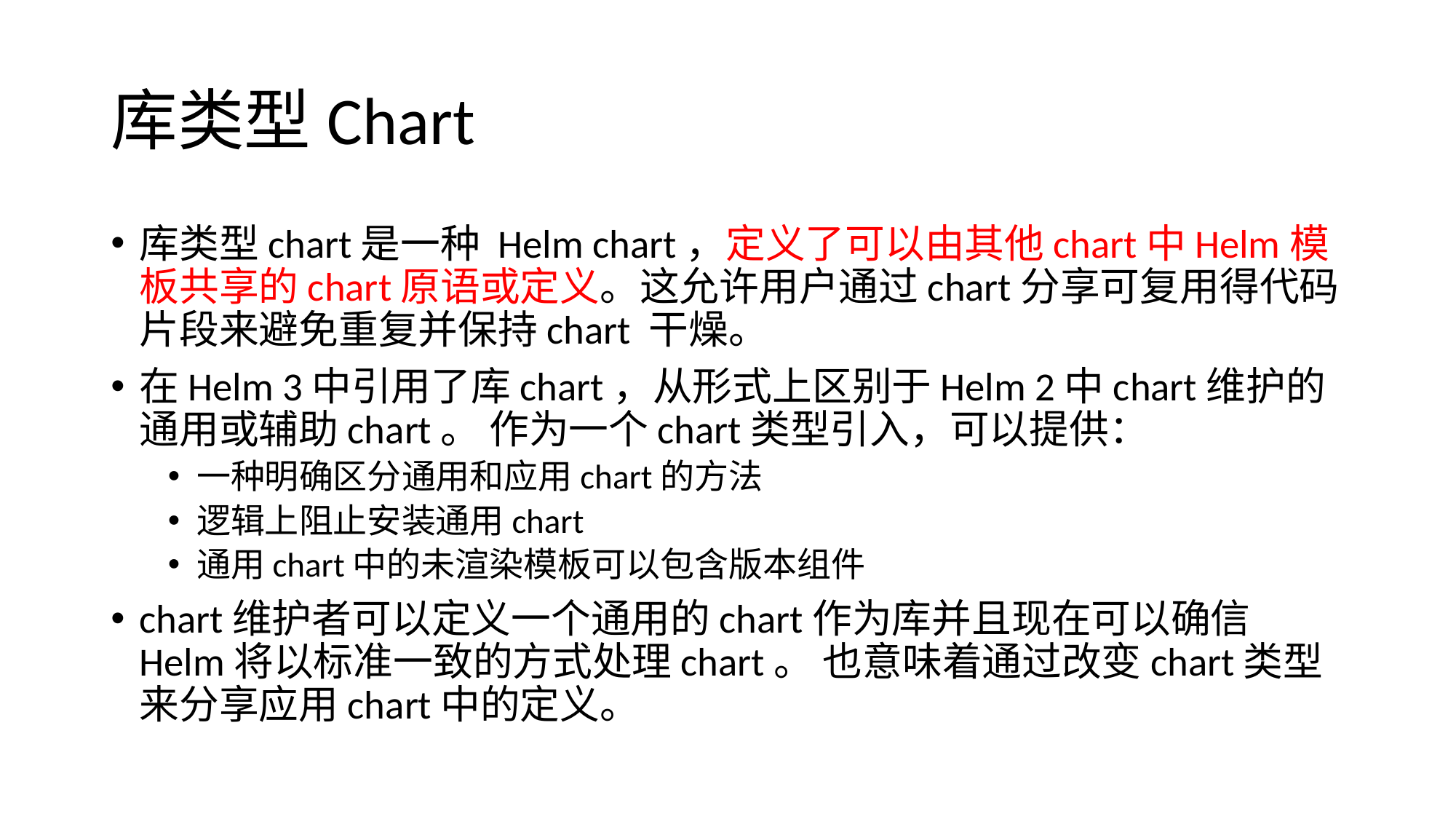

# 库类型Chart
库类型chart是一种 Helm chart，定义了可以由其他chart中Helm模板共享的chart原语或定义。这允许用户通过chart分享可复用得代码片段来避免重复并保持chart 干燥。
在Helm 3中引用了库chart，从形式上区别于Helm 2中chart维护的通用或辅助chart。 作为一个chart类型引入，可以提供：
一种明确区分通用和应用chart的方法
逻辑上阻止安装通用chart
通用chart中的未渲染模板可以包含版本组件
chart维护者可以定义一个通用的chart作为库并且现在可以确信Helm将以标准一致的方式处理chart。 也意味着通过改变chart类型来分享应用chart中的定义。